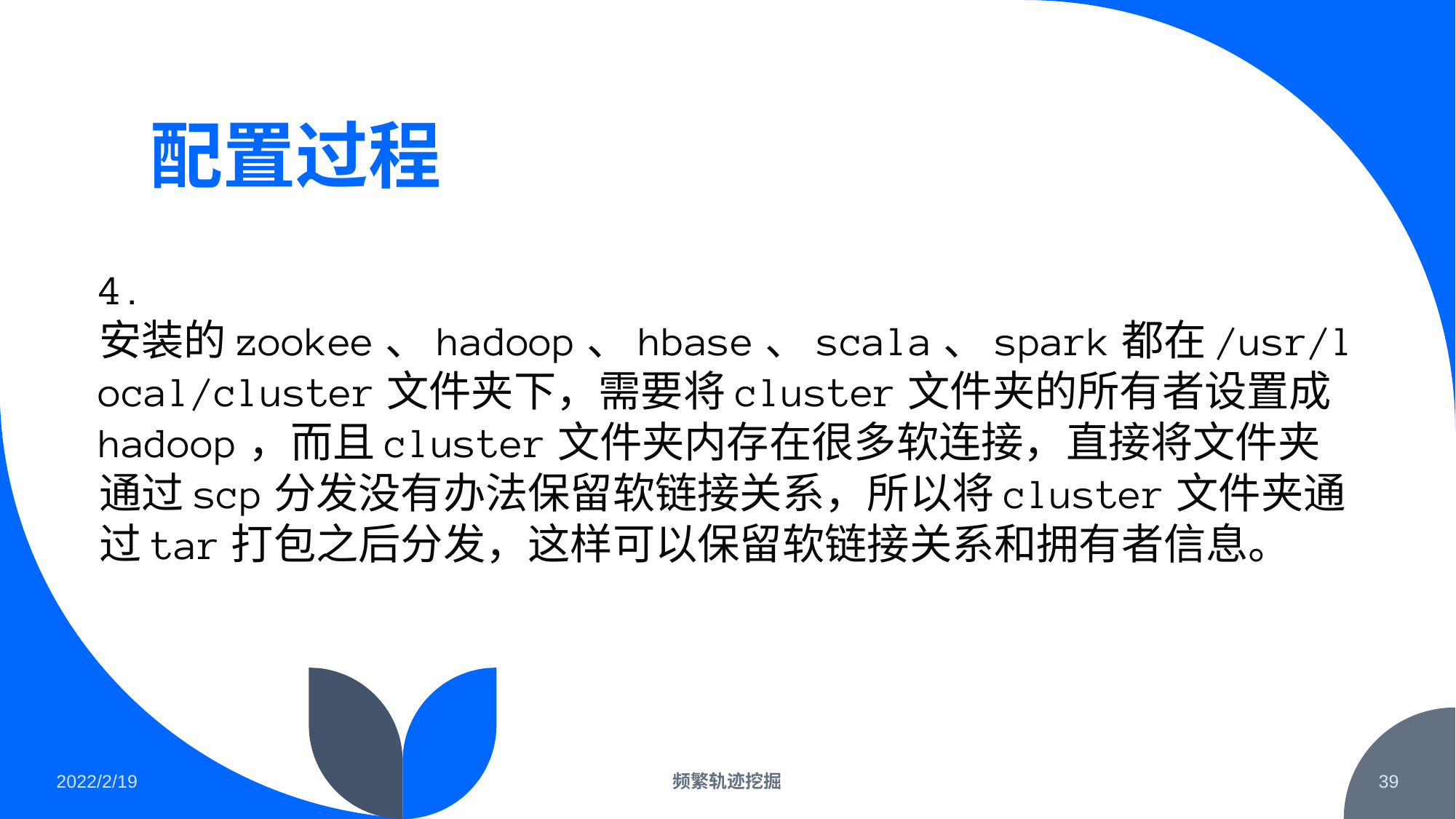

# 配置过程
4. 安装的zookee、hadoop、hbase、scala、spark都在/usr/local/cluster文件夹下，需要将cluster文件夹的所有者设置成hadoop，而且cluster文件夹内存在很多软连接，直接将文件夹通过scp分发没有办法保留软链接关系，所以将cluster文件夹通过tar打包之后分发，这样可以保留软链接关系和拥有者信息。
2022/2/19
频繁轨迹挖掘
39